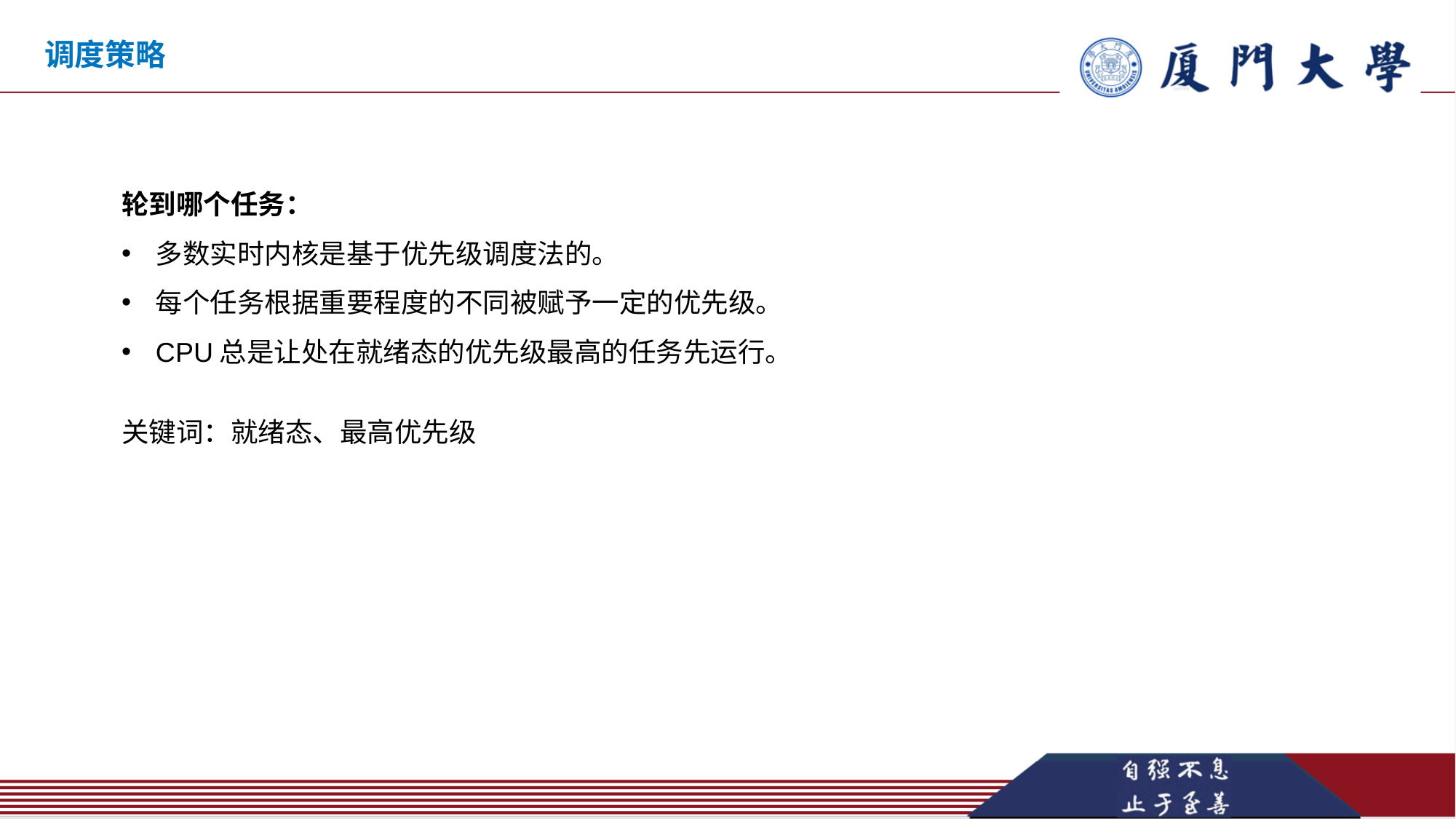

调度策略
轮到哪个任务：
多数实时内核是基于优先级调度法的。
每个任务根据重要程度的不同被赋予一定的优先级。
CPU总是让处在就绪态的优先级最高的任务先运行。
关键词：就绪态、最高优先级